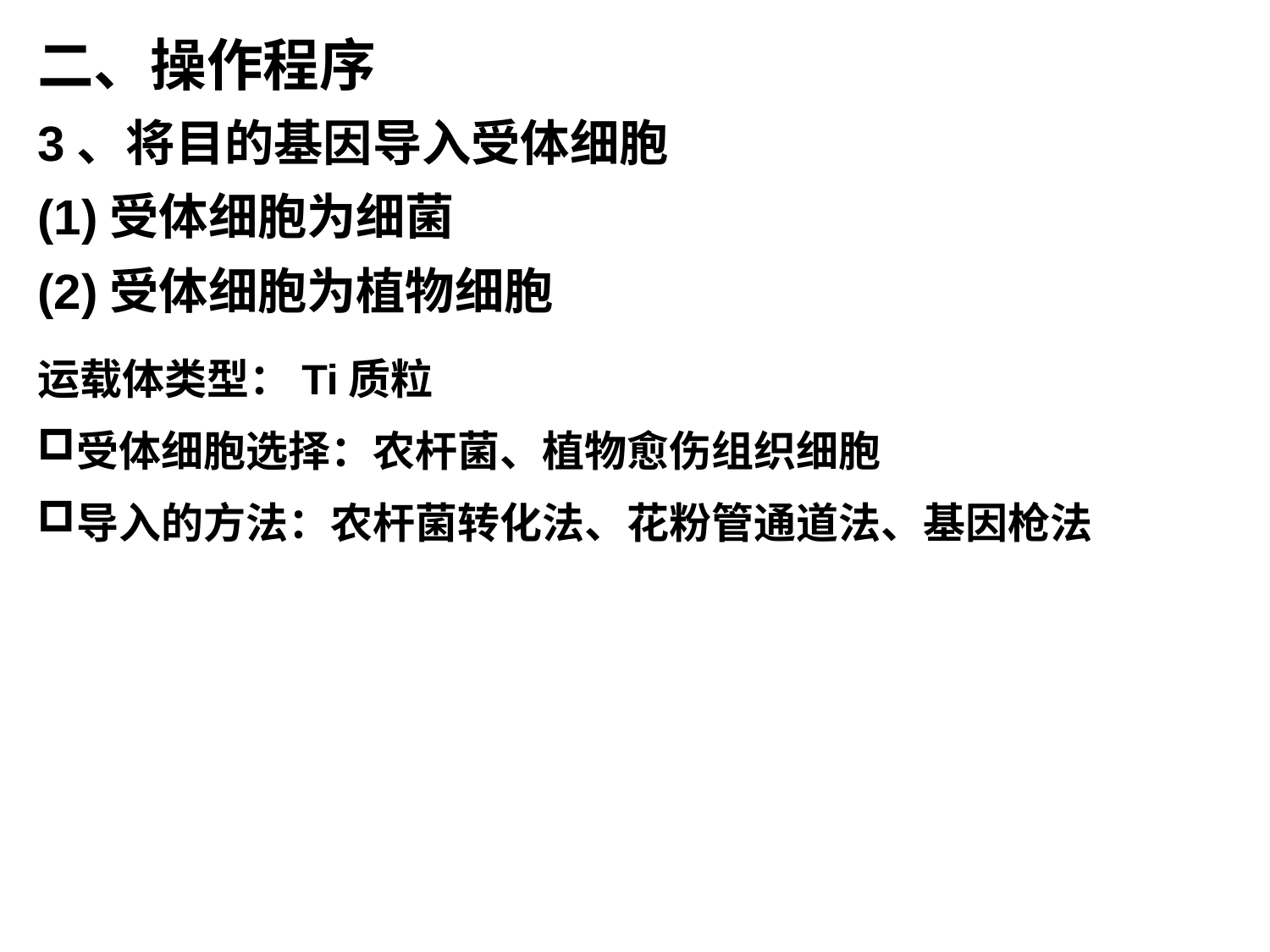

二、操作程序
3、将目的基因导入受体细胞
(1)受体细胞为细菌
(2)受体细胞为植物细胞
运载体类型：Ti质粒
受体细胞选择：农杆菌、植物愈伤组织细胞
导入的方法：农杆菌转化法、花粉管通道法、基因枪法